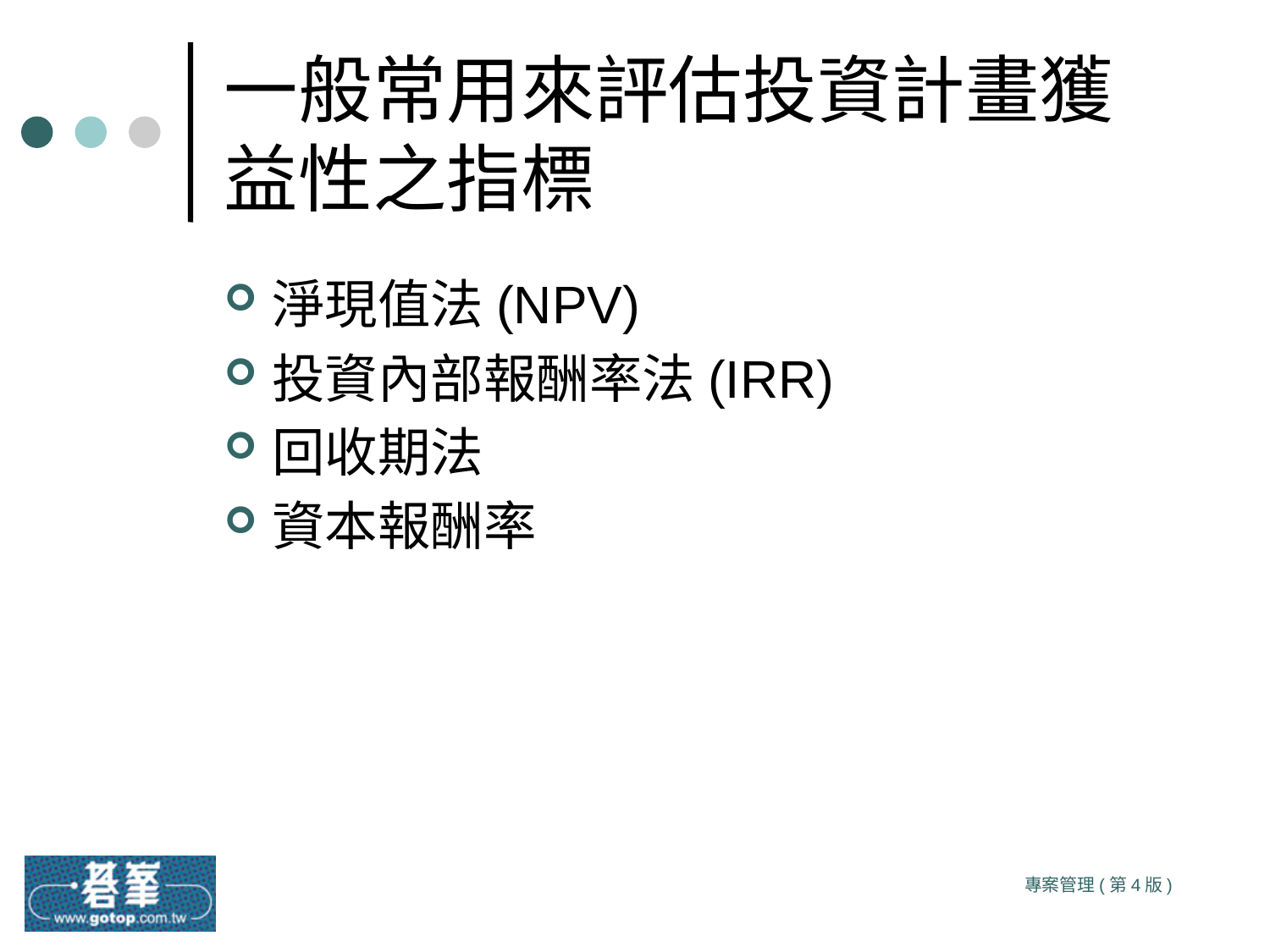

# 一般常用來評估投資計畫獲益性之指標
淨現值法(NPV)
投資內部報酬率法(IRR)
回收期法
資本報酬率
專案管理(第4版)